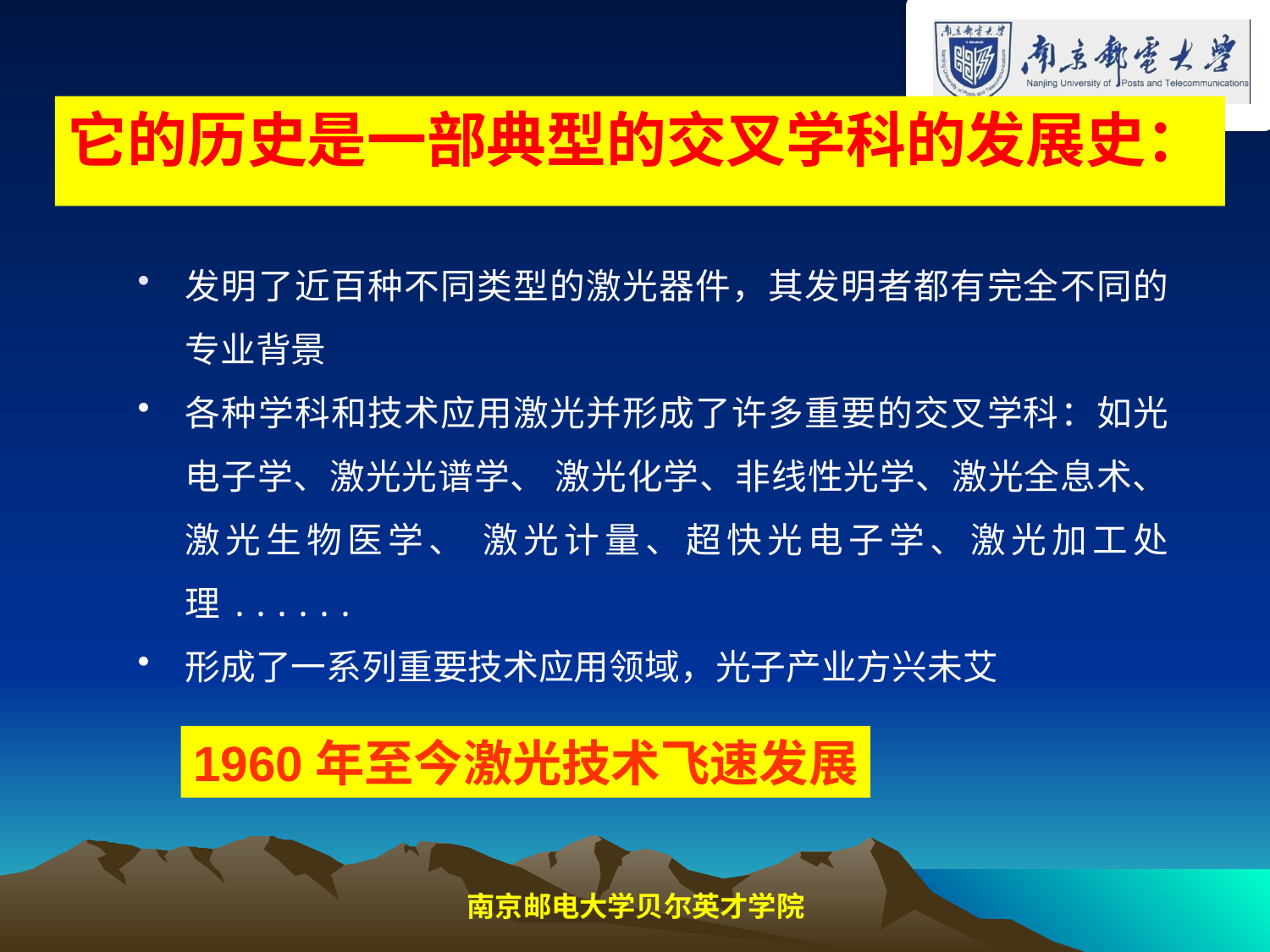

# 它的历史是一部典型的交叉学科的发展史：
发明了近百种不同类型的激光器件，其发明者都有完全不同的专业背景
各种学科和技术应用激光并形成了许多重要的交叉学科：如光电子学、激光光谱学、 激光化学、非线性光学、激光全息术、激光生物医学、 激光计量、超快光电子学、激光加工处理......
形成了一系列重要技术应用领域，光子产业方兴未艾
1960年至今激光技术飞速发展
南京邮电大学贝尔英才学院

50